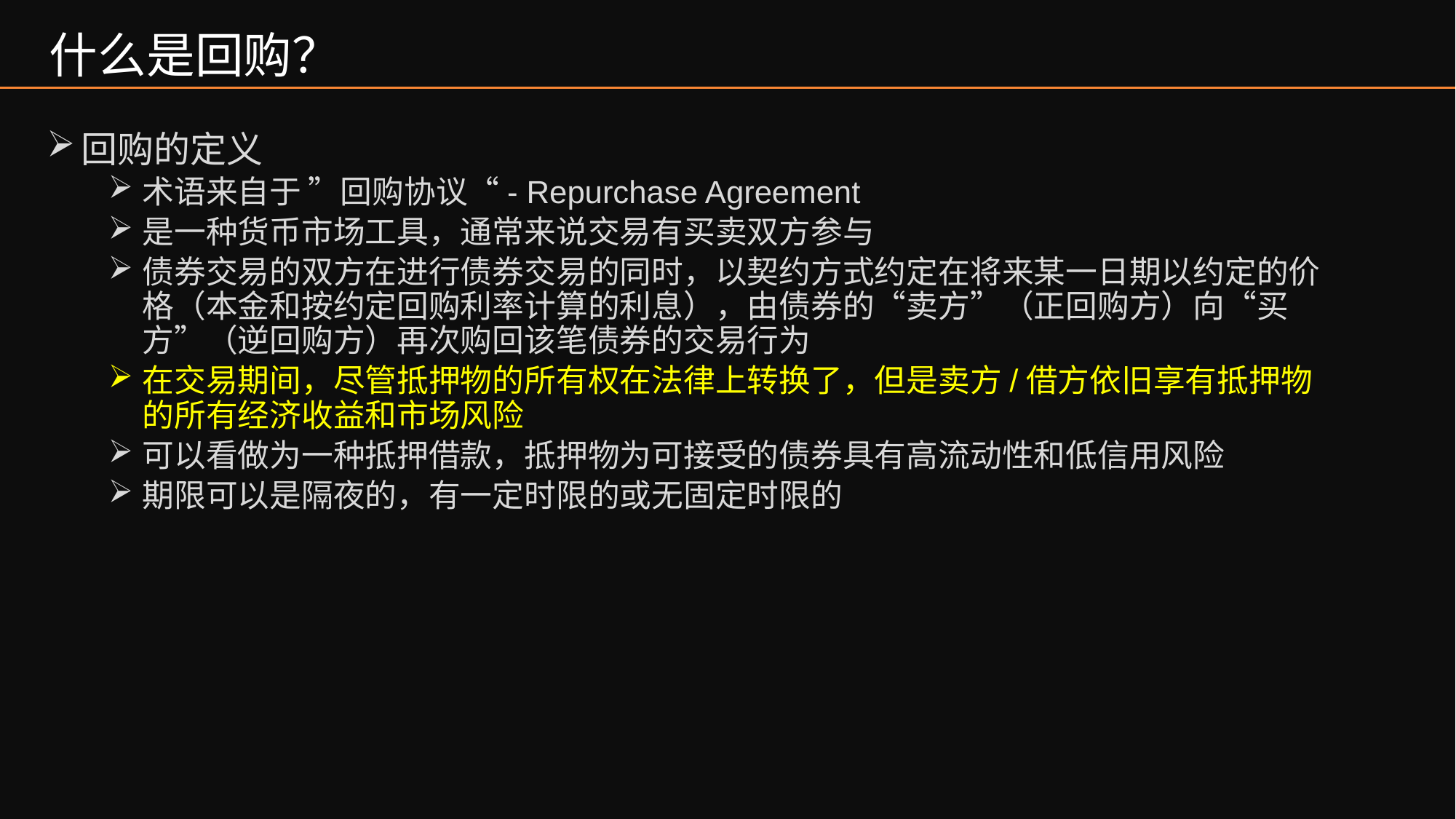

什么是回购？
回购的定义
术语来自于 ”回购协议“- Repurchase Agreement
是一种货币市场工具，通常来说交易有买卖双方参与
债券交易的双方在进行债券交易的同时，以契约方式约定在将来某一日期以约定的价格（本金和按约定回购利率计算的利息），由债券的“卖方”（正回购方）向“买方”（逆回购方）再次购回该笔债券的交易行为
在交易期间，尽管抵押物的所有权在法律上转换了，但是卖方/借方依旧享有抵押物的所有经济收益和市场风险
可以看做为一种抵押借款，抵押物为可接受的债券具有高流动性和低信用风险
期限可以是隔夜的，有一定时限的或无固定时限的